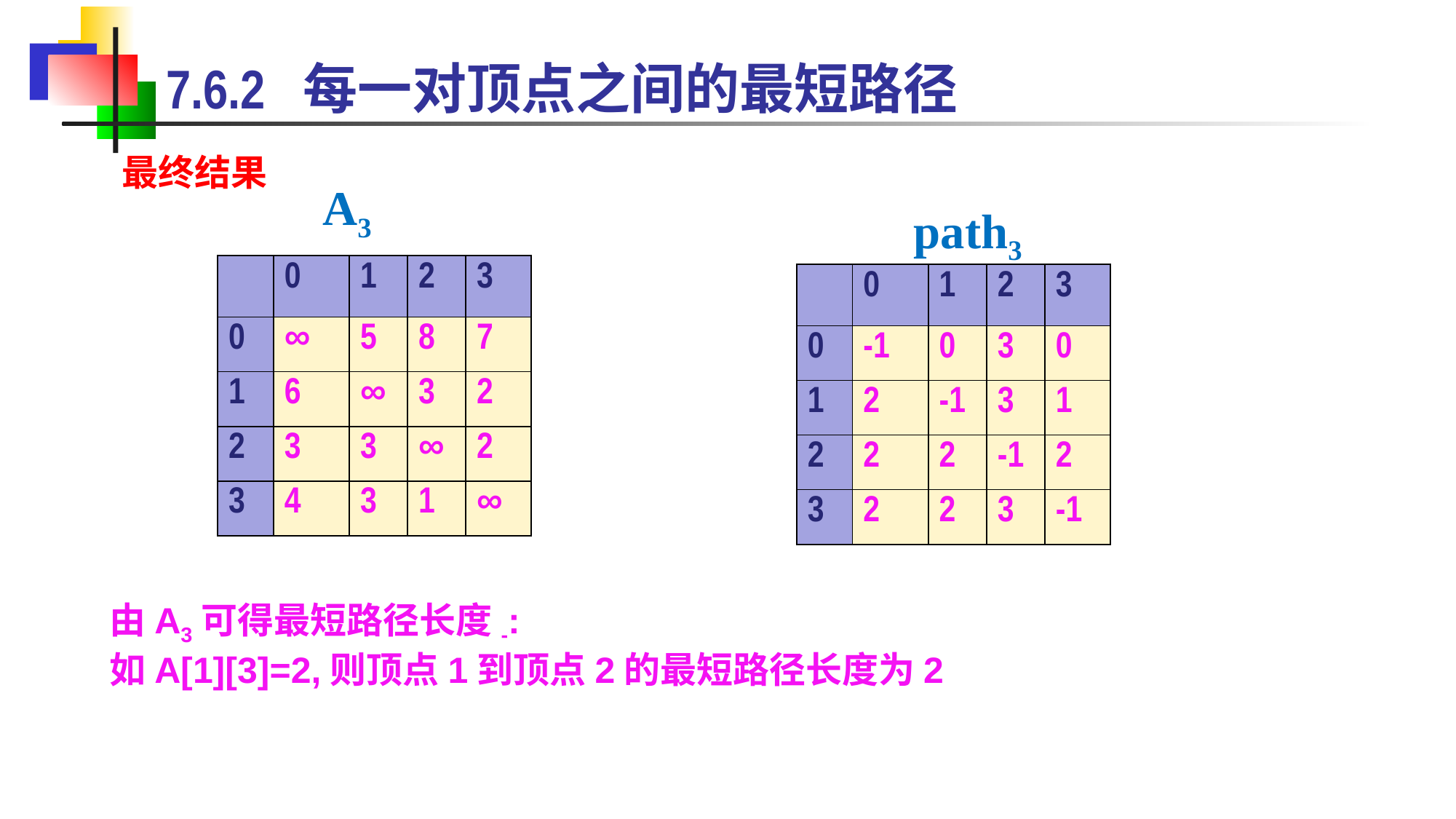

7.6.2  每一对顶点之间的最短路径
最终结果
A3
path3
|  | 0 | 1 | 2 | 3 |
| --- | --- | --- | --- | --- |
| 0 | ∞ | 5 | 8 | 7 |
| 1 | 6 | ∞ | 3 | 2 |
| 2 | 3 | 3 | ∞ | 2 |
| 3 | 4 | 3 | 1 | ∞ |
|  | 0 | 1 | 2 | 3 |
| --- | --- | --- | --- | --- |
| 0 | -1 | 0 | 3 | 0 |
| 1 | 2 | -1 | 3 | 1 |
| 2 | 2 | 2 | -1 | 2 |
| 3 | 2 | 2 | 3 | -1 |
由A3可得最短路径长度-:
如A[1][3]=2,则顶点1到顶点2的最短路径长度为2